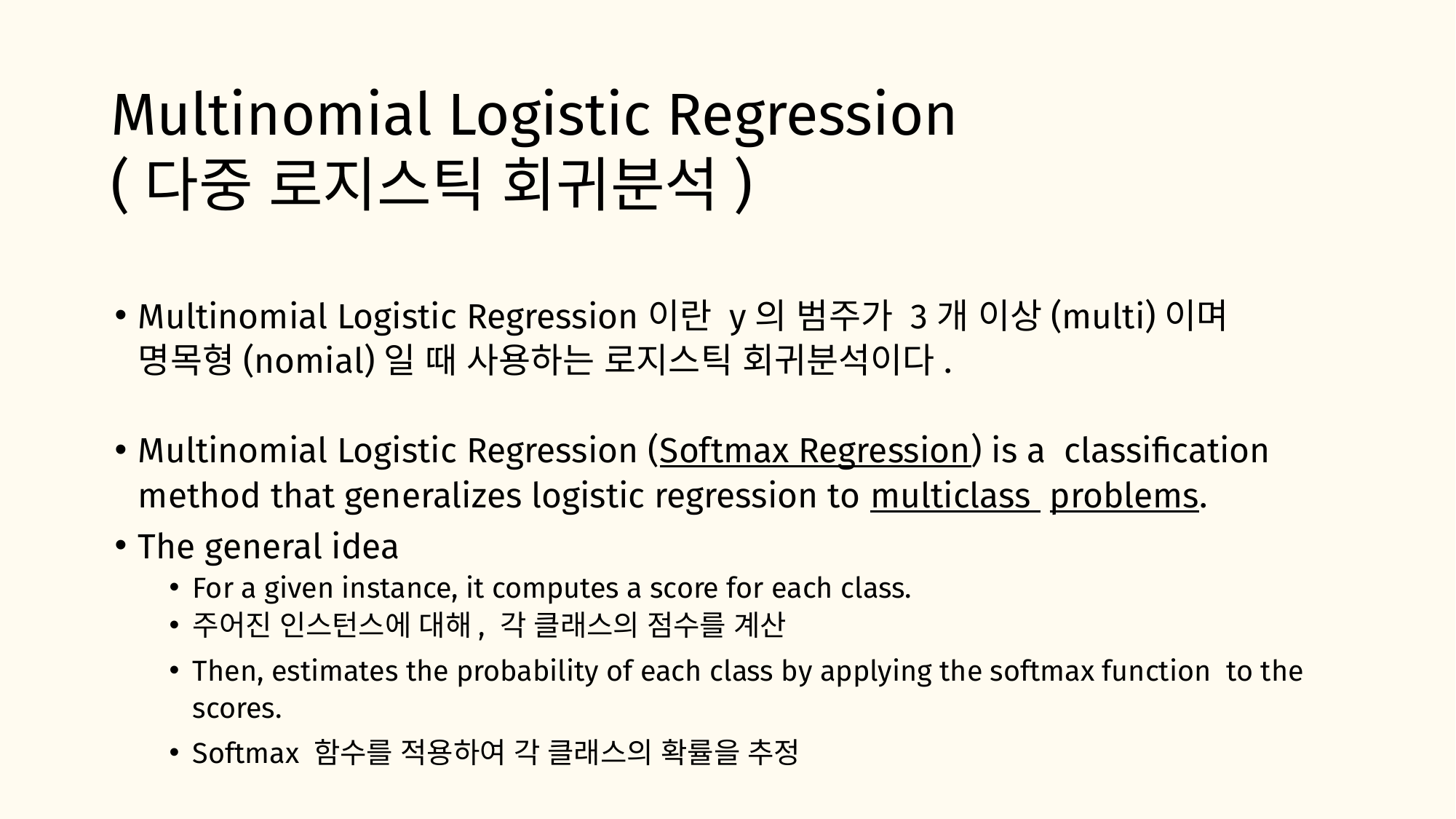

# Multinomial Logistic Regression
(다중 로지스틱 회귀분석)
Multinomial Logistic Regression이란 y의 범주가 3개 이상(multi)이며 명목형(nomial)일 때 사용하는 로지스틱 회귀분석이다.

Multinomial Logistic Regression (Softmax Regression) is a  classification method that generalizes logistic regression to multiclass  problems.
The general idea
For a given instance, it computes a score for each class.
주어진 인스턴스에 대해, 각 클래스의 점수를 계산
Then, estimates the probability of each class by applying the softmax function  to the scores.
Softmax 함수를 적용하여 각 클래스의 확률을 추정